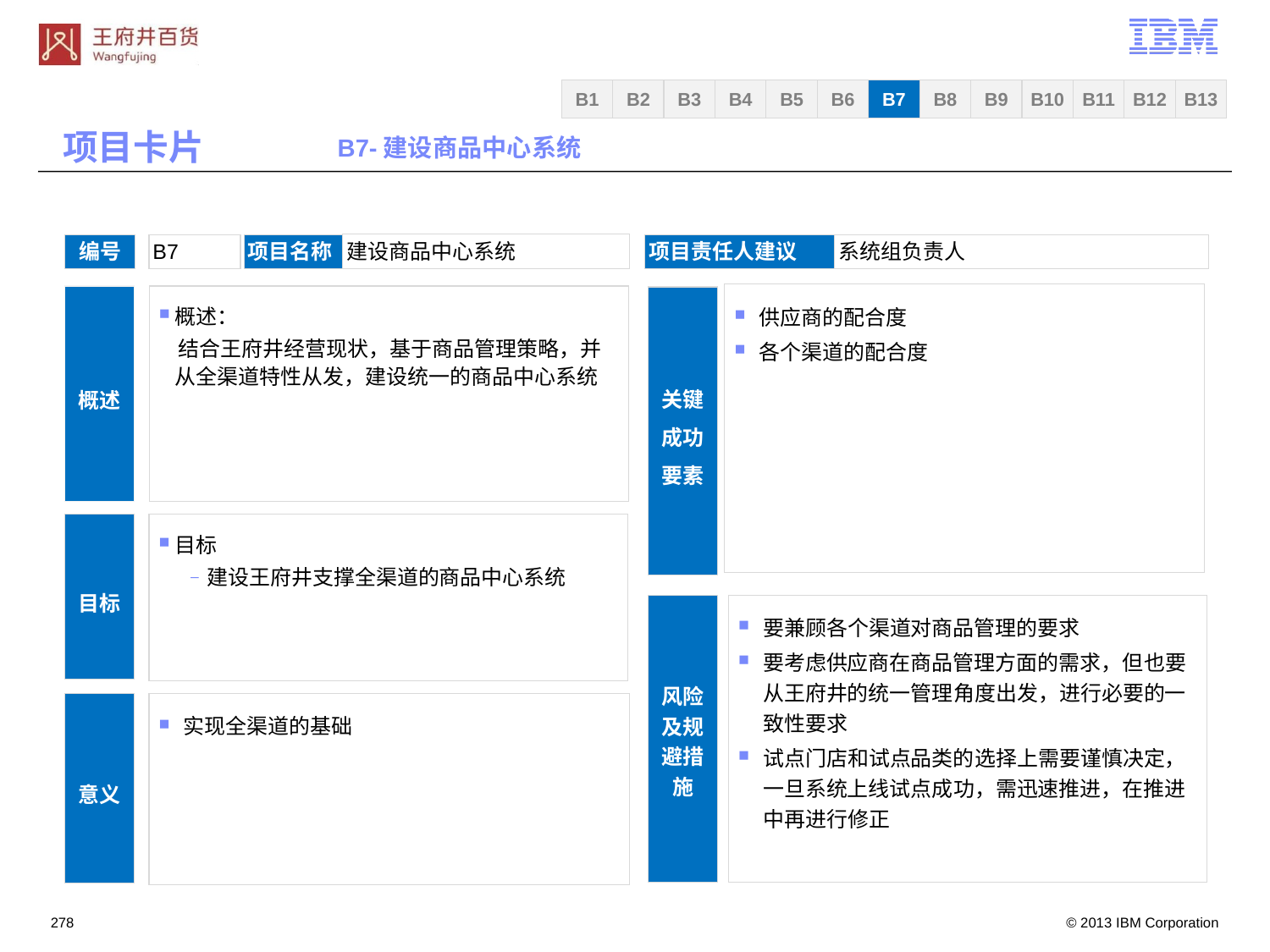

B3
B4
B5
B6
B7
B8
B9
B10
B11
B12
B13
B1
B2
项目卡片
B7-建设商品中心系统
建设商品中心系统
编号
B7
项目名称
项目责任人建议
系统组负责人
供应商的配合度
各个渠道的配合度
概述
概述：
   结合王府井经营现状，基于商品管理策略，并从全渠道特性从发，建设统一的商品中心系统
关键成功要素
目标
建设王府井支撑全渠道的商品中心系统
目标
风险及规避措施
要兼顾各个渠道对商品管理的要求
要考虑供应商在商品管理方面的需求，但也要从王府井的统一管理角度出发，进行必要的一致性要求
试点门店和试点品类的选择上需要谨慎决定，一旦系统上线试点成功，需迅速推进，在推进中再进行修正
实现全渠道的基础
意义
278